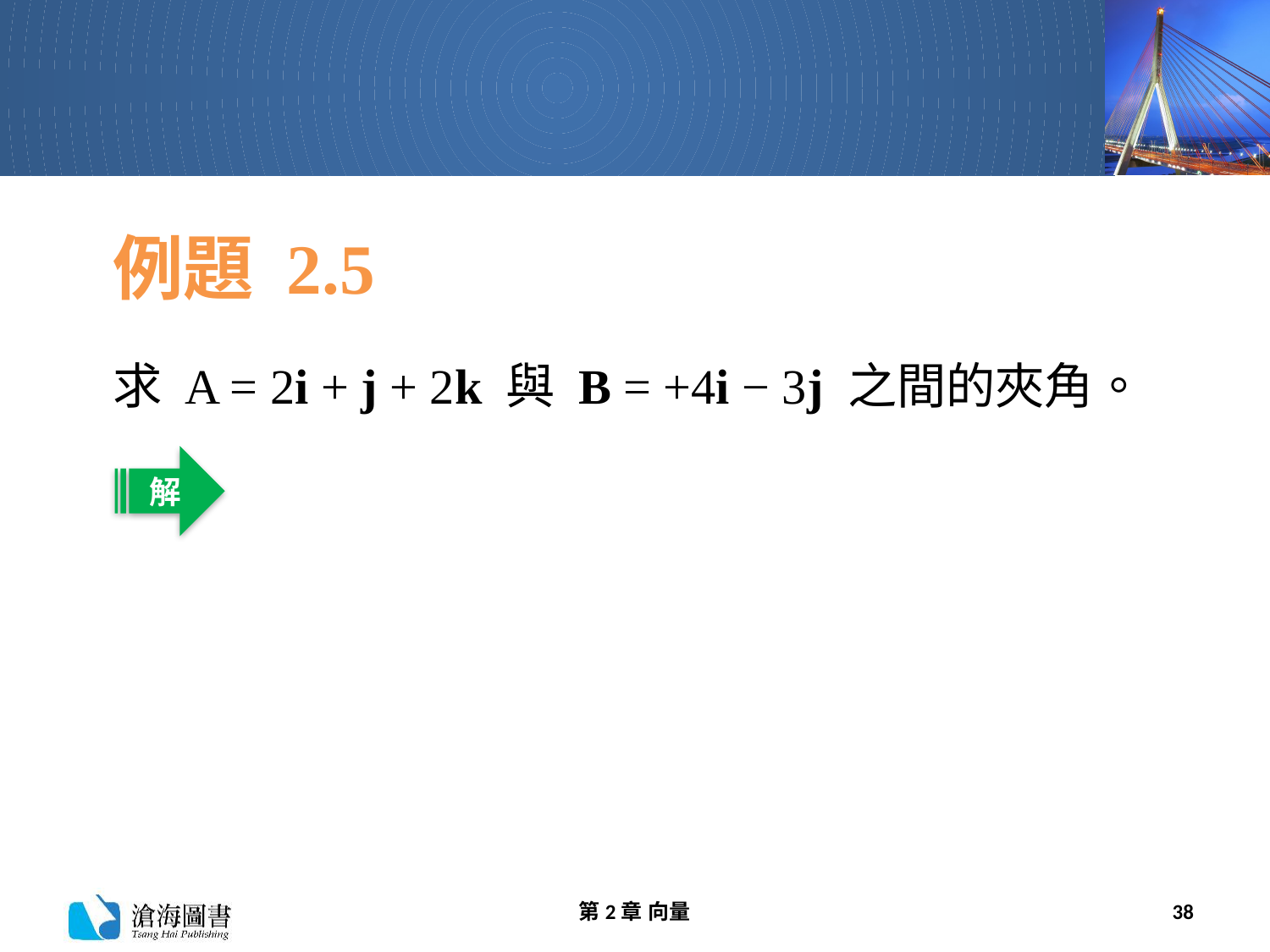

# 例題 2.5
求 A = 2i + j + 2k 與 B = +4i − 3j 之間的夾角。

解
第2章 向量
38